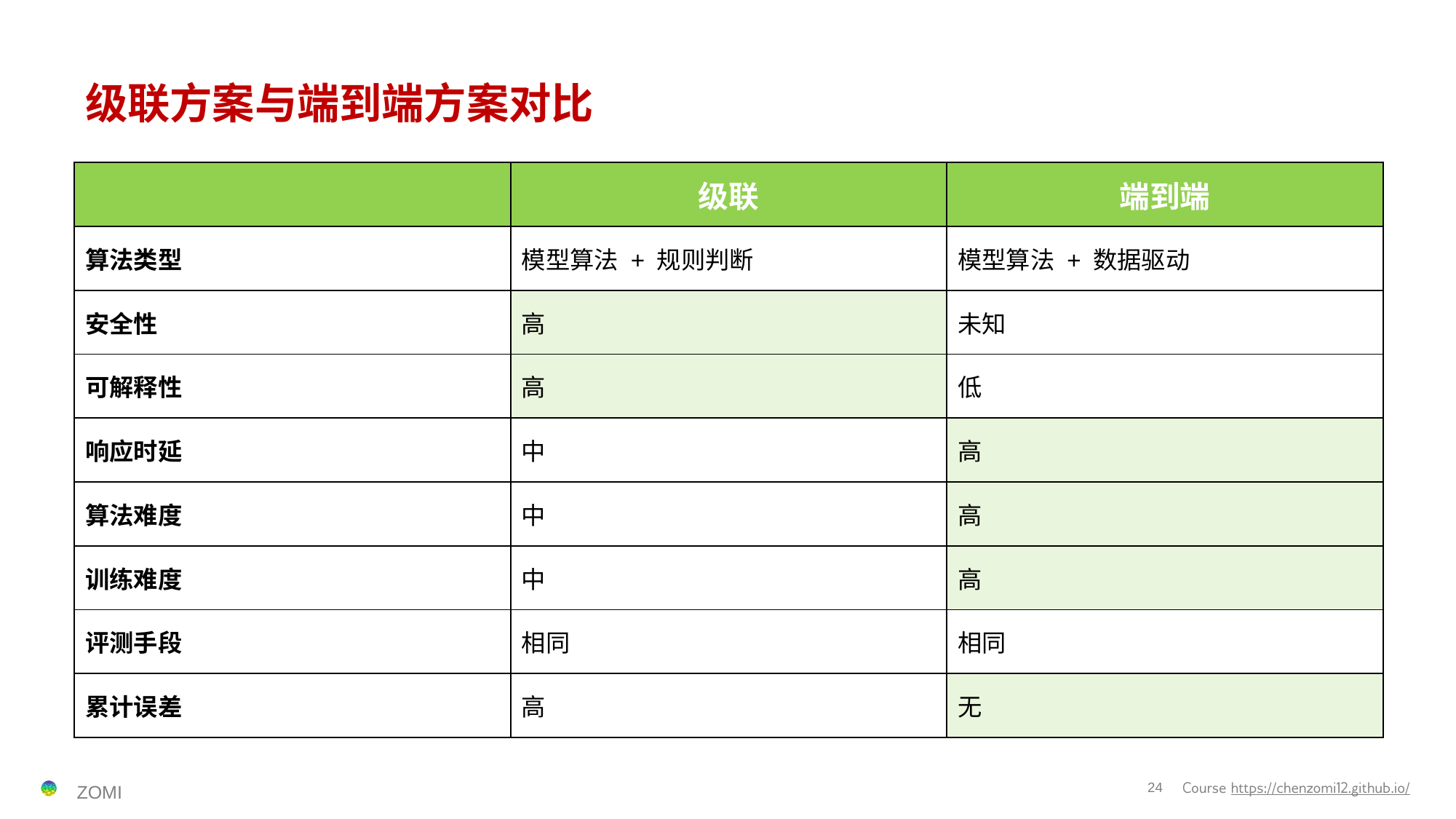

# 级联方案与端到端方案对比
|  | 级联 | 端到端 |
| --- | --- | --- |
| 算法类型 | 模型算法 + 规则判断 | 模型算法 + 数据驱动 |
| 安全性 | 高 | 未知 |
| 可解释性 | 高 | 低 |
| 响应时延 | 中 | 高 |
| 算法难度 | 中 | 高 |
| 训练难度 | 中 | 高 |
| 评测手段 | 相同 | 相同 |
| 累计误差 | 高 | 无 |